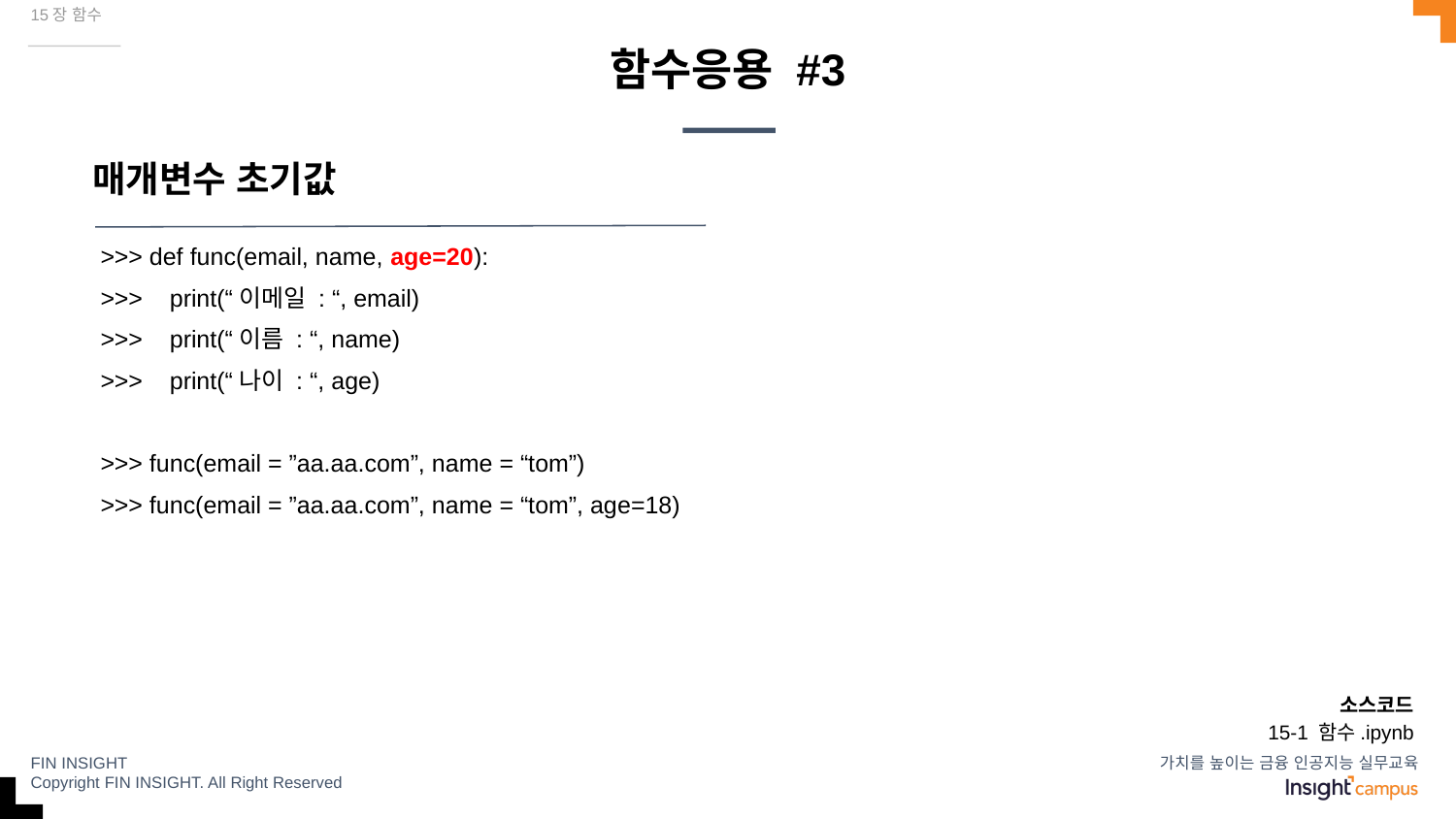

15장 함수
# 함수응용 #3
매개변수 초기값
>>> def func(email, name, age=20):
>>>    print(“이메일 : “, email)
>>>    print(“이름 : “, name)
>>>    print(“나이 : “, age)

>>> func(email = ”aa.aa.com”, name = “tom”)
>>> func(email = ”aa.aa.com”, name = “tom”, age=18)

소스코드
15-1 함수.ipynb